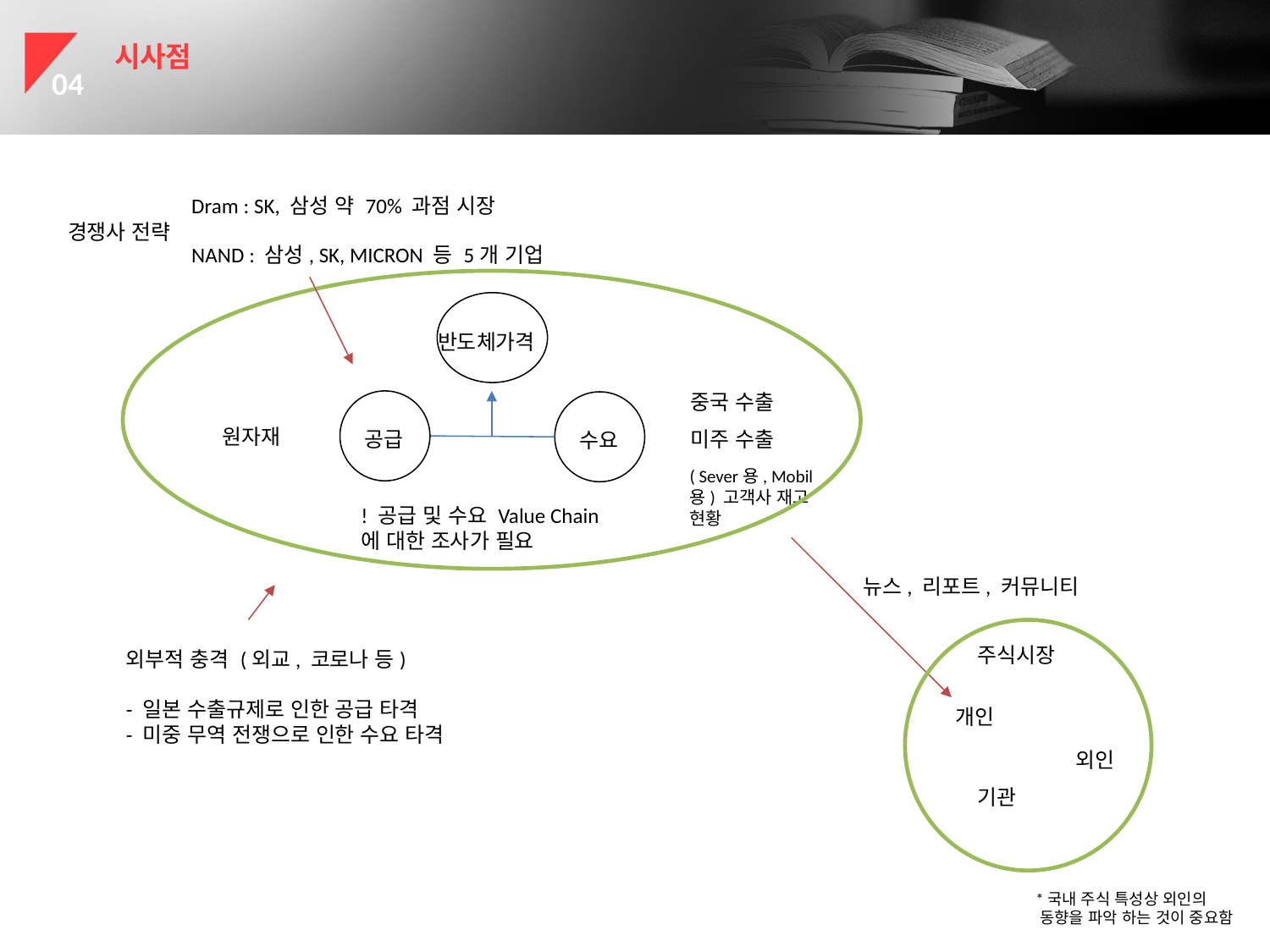

시사점

04

Dram : SK, 삼성 약 70% 과점 시장
경쟁사 전략
NAND : 삼성, SK, MICRON 등 5개 기업

반도체가격
뉴스, 리포트, 커뮤니티
주식시장
개인
외인
기관
*국내 주식 특성상 외인의
 동향을 파악 하는 것이 중요함
중국 수출

미주 수출
수요
( Sever용, Mobil 용) 고객사 재고 현황

원자재
공급
! 공급 및 수요 Value Chain 에 대한 조사가 필요
외부적 충격 (외교, 코로나 등)
- 일본 수출규제로 인한 공급 타격
- 미중 무역 전쟁으로 인한 수요 타격